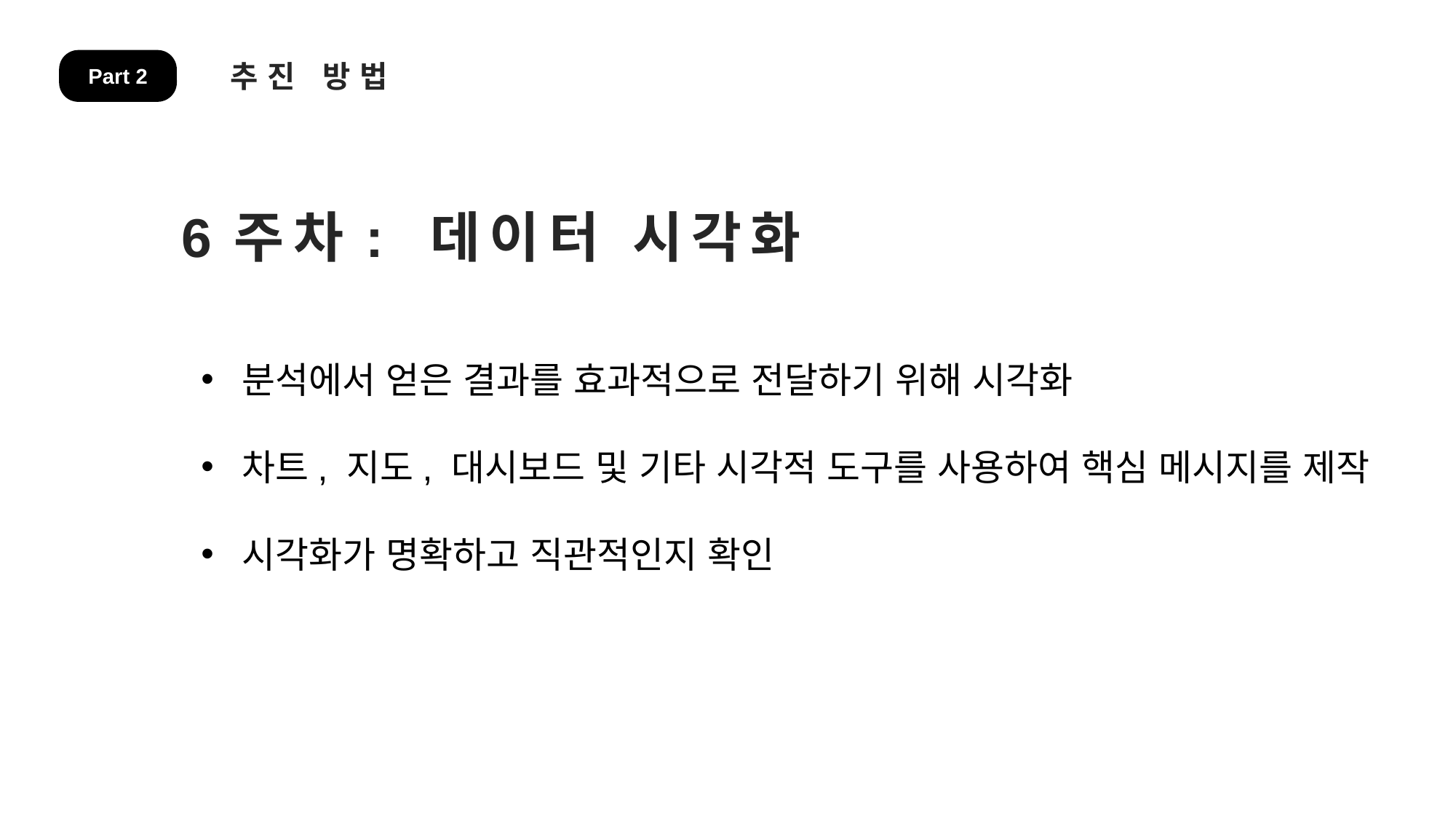

추진 방법
Part 2
6주차: 데이터 시각화
분석에서 얻은 결과를 효과적으로 전달하기 위해 시각화

차트, 지도, 대시보드 및 기타 시각적 도구를 사용하여 핵심 메시지를 제작

시각화가 명확하고 직관적인지 확인